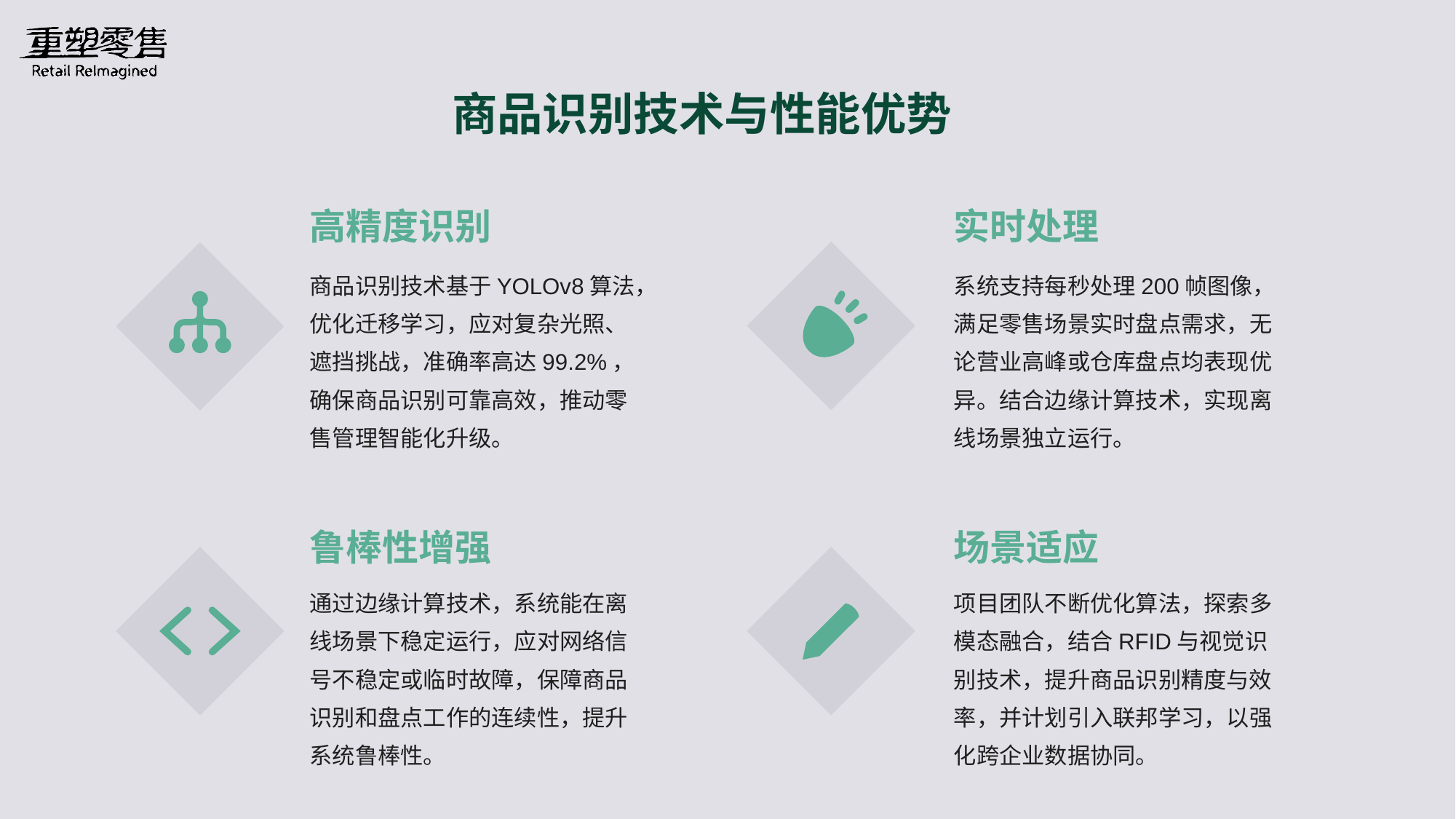

商品识别技术与性能优势
高精度识别
实时处理
商品识别技术基于YOLOv8算法，优化迁移学习，应对复杂光照、遮挡挑战，准确率高达99.2%，确保商品识别可靠高效，推动零售管理智能化升级。
系统支持每秒处理200帧图像，满足零售场景实时盘点需求，无论营业高峰或仓库盘点均表现优异。结合边缘计算技术，实现离线场景独立运行。

鲁棒性增强
场景适应

通过边缘计算技术，系统能在离线场景下稳定运行，应对网络信号不稳定或临时故障，保障商品识别和盘点工作的连续性，提升系统鲁棒性。
项目团队不断优化算法，探索多模态融合，结合RFID与视觉识别技术，提升商品识别精度与效率，并计划引入联邦学习，以强化跨企业数据协同。